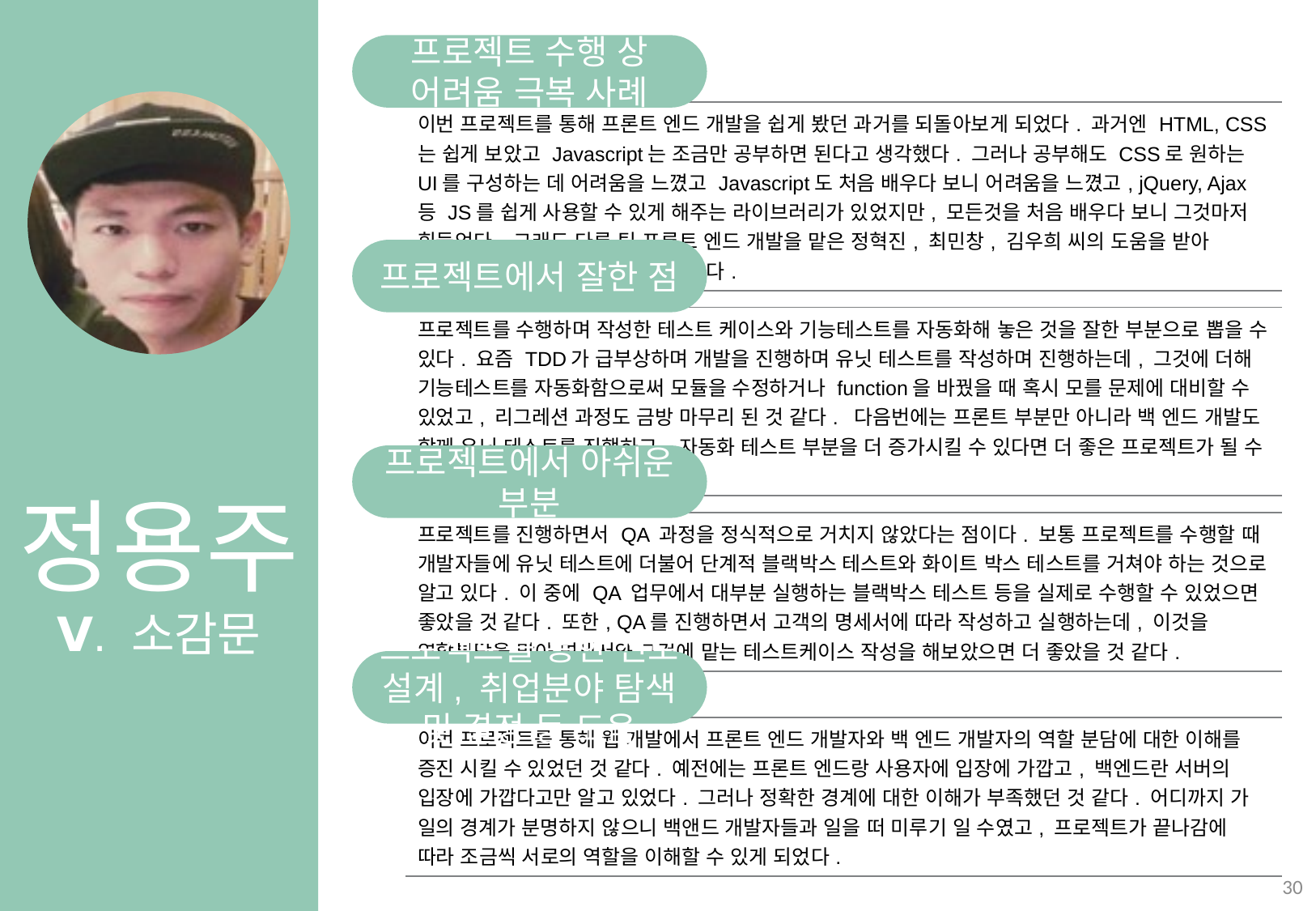

정용주
Ⅴ. 소감문
프로젝트 수행 상 어려움 극복 사례
프로젝트에서 잘한 점
프로젝트에서 아쉬운 부분
프로젝트를 통한 진로 설계, 취업분야 탐색 및 결정 등 도움

| 이번 프로젝트를 통해 프론트 엔드 개발을 쉽게 봤던 과거를 되돌아보게 되었다. 과거엔 HTML, CSS는 쉽게 보았고 Javascript는 조금만 공부하면 된다고 생각했다. 그러나 공부해도 CSS로 원하는 UI를 구성하는 데 어려움을 느꼈고 Javascript도 처음 배우다 보니 어려움을 느꼈고, jQuery, Ajax 등 JS를 쉽게 사용할 수 있게 해주는 라이브러리가 있었지만, 모든것을 처음 배우다 보니 그것마저 힘들었다. 그래도 다른 팀 프론트 엔드 개발을 맡은 정혁진, 최민창, 김우희 씨의 도움을 받아 포기하지 않고 끝까지 해낼 수 있었다. |
| --- |
| 프로젝트를 수행하며 작성한 테스트 케이스와 기능테스트를 자동화해 놓은 것을 잘한 부분으로 뽑을 수 있다. 요즘 TDD가 급부상하며 개발을 진행하며 유닛 테스트를 작성하며 진행하는데, 그것에 더해 기능테스트를 자동화함으로써 모듈을 수정하거나 function을 바꿨을 때 혹시 모를 문제에 대비할 수 있었고, 리그레션 과정도 금방 마무리 된 것 같다. 다음번에는 프론트 부분만 아니라 백 엔드 개발도 함께 유닛 테스트를 진행하고, 자동화 테스트 부분을 더 증가시킬 수 있다면 더 좋은 프로젝트가 될 수 있을 것 같다. |
| --- |
| 프로젝트를 진행하면서 QA 과정을 정식적으로 거치지 않았다는 점이다. 보통 프로젝트를 수행할 때 개발자들에 유닛 테스트에 더불어 단계적 블랙박스 테스트와 화이트 박스 테스트를 거쳐야 하는 것으로 알고 있다. 이 중에 QA 업무에서 대부분 실행하는 블랙박스 테스트 등을 실제로 수행할 수 있었으면 좋았을 것 같다. 또한, QA를 진행하면서 고객의 명세서에 따라 작성하고 실행하는데, 이것을 역할분담을 맡아 명세서와 그것에 맡는 테스트케이스 작성을 해보았으면 더 좋았을 것 같다. |
| --- |
| 이번 프로젝트를 통해 웹 개발에서 프론트 엔드 개발자와 백 엔드 개발자의 역할 분담에 대한 이해를 증진 시킬 수 있었던 것 같다. 예전에는 프론트 엔드랑 사용자에 입장에 가깝고, 백엔드란 서버의 입장에 가깝다고만 알고 있었다. 그러나 정확한 경계에 대한 이해가 부족했던 것 같다. 어디까지 가 일의 경계가 분명하지 않으니 백앤드 개발자들과 일을 떠 미루기 일 수였고, 프로젝트가 끝나감에 따라 조금씩 서로의 역할을 이해할 수 있게 되었다. |
| --- |
30